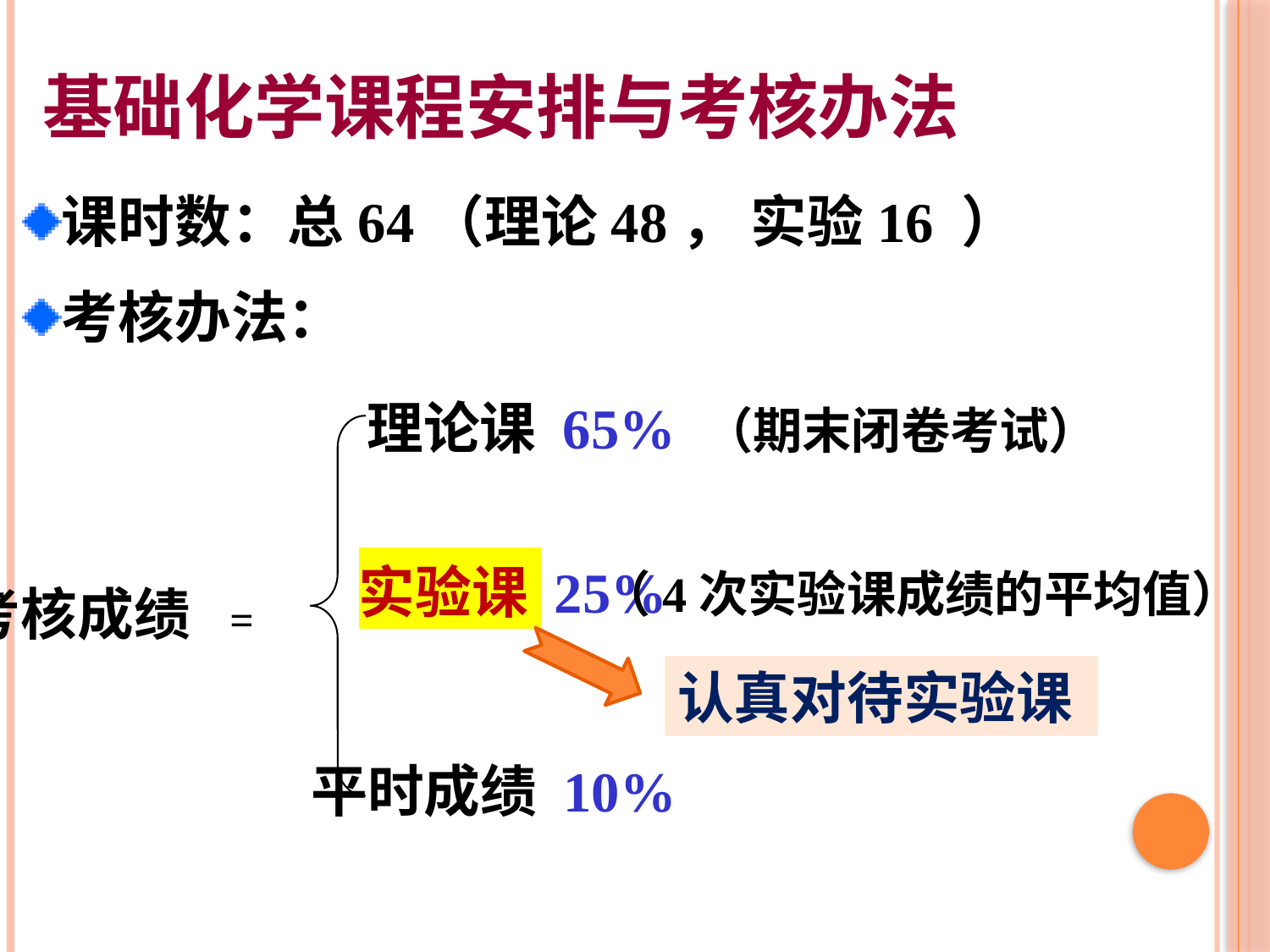

基础化学课程安排与考核办法
课时数：总64（理论48， 实验16 ）
考核办法：
理论课 65% （期末闭卷考试）

实验课 25%
（4次实验课成绩的平均值）
考核成绩  =

认真对待实验课
平时成绩 10%
27